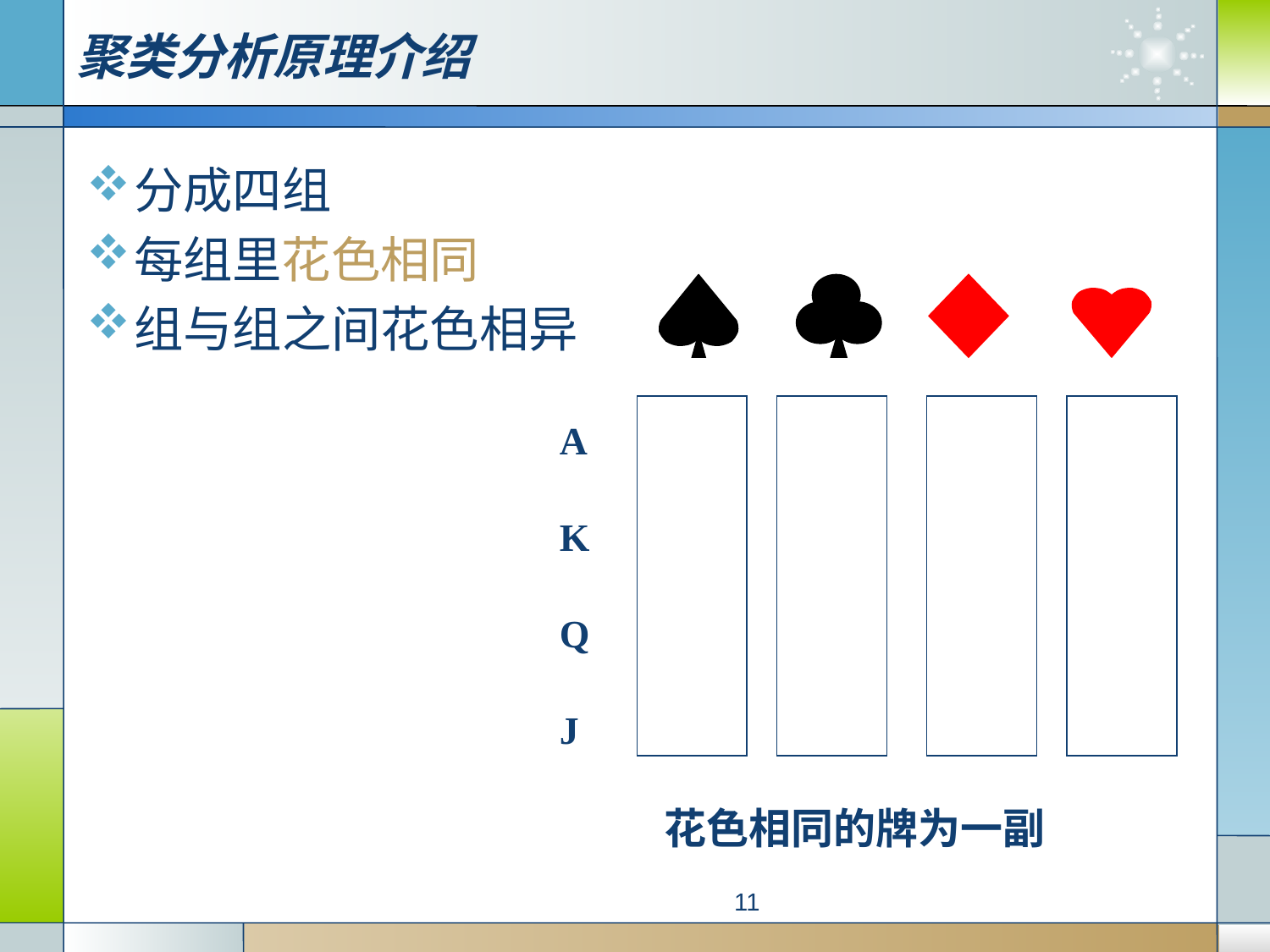

聚类分析原理介绍
分成四组
每组里花色相同
组与组之间花色相异

A

K

Q

J

花色相同的牌为一副
11